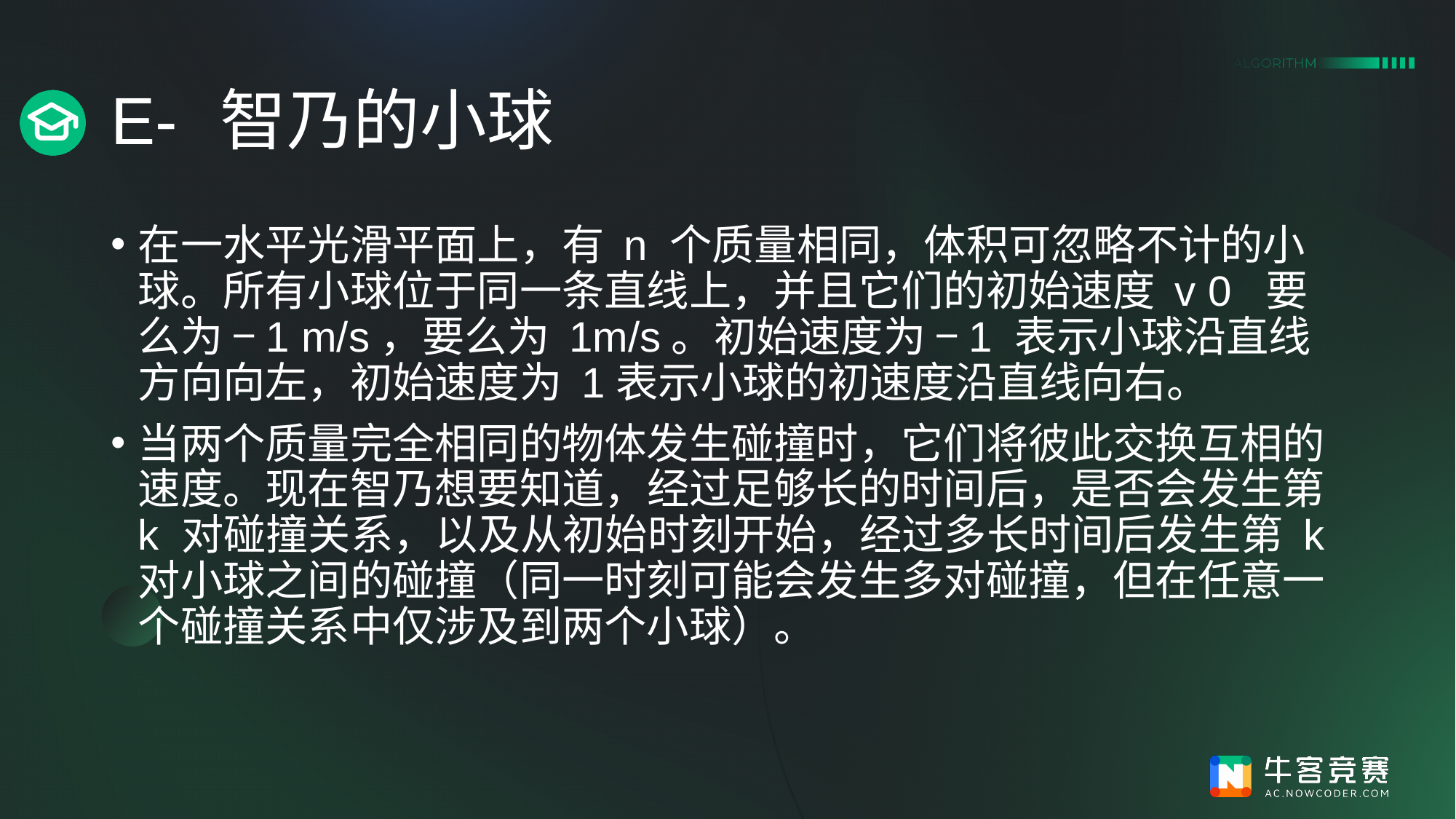

# E-	智乃的小球
在一水平光滑平面上，有 n 个质量相同，体积可忽略不计的小球。所有小球位于同一条直线上，并且它们的初始速度 v 0​  要么为 −1 m/s，要么为 1m/s。初始速度为 −1 表示小球沿直线方向向左，初始速度为 1表示小球的初速度沿直线向右。
当两个质量完全相同的物体发生碰撞时，它们将彼此交换互相的速度。现在智乃想要知道，经过足够长的时间后，是否会发生第 k 对碰撞关系，以及从初始时刻开始，经过多长时间后发生第 k 对小球之间的碰撞（同一时刻可能会发生多对碰撞，但在任意一个碰撞关系中仅涉及到两个小球）。